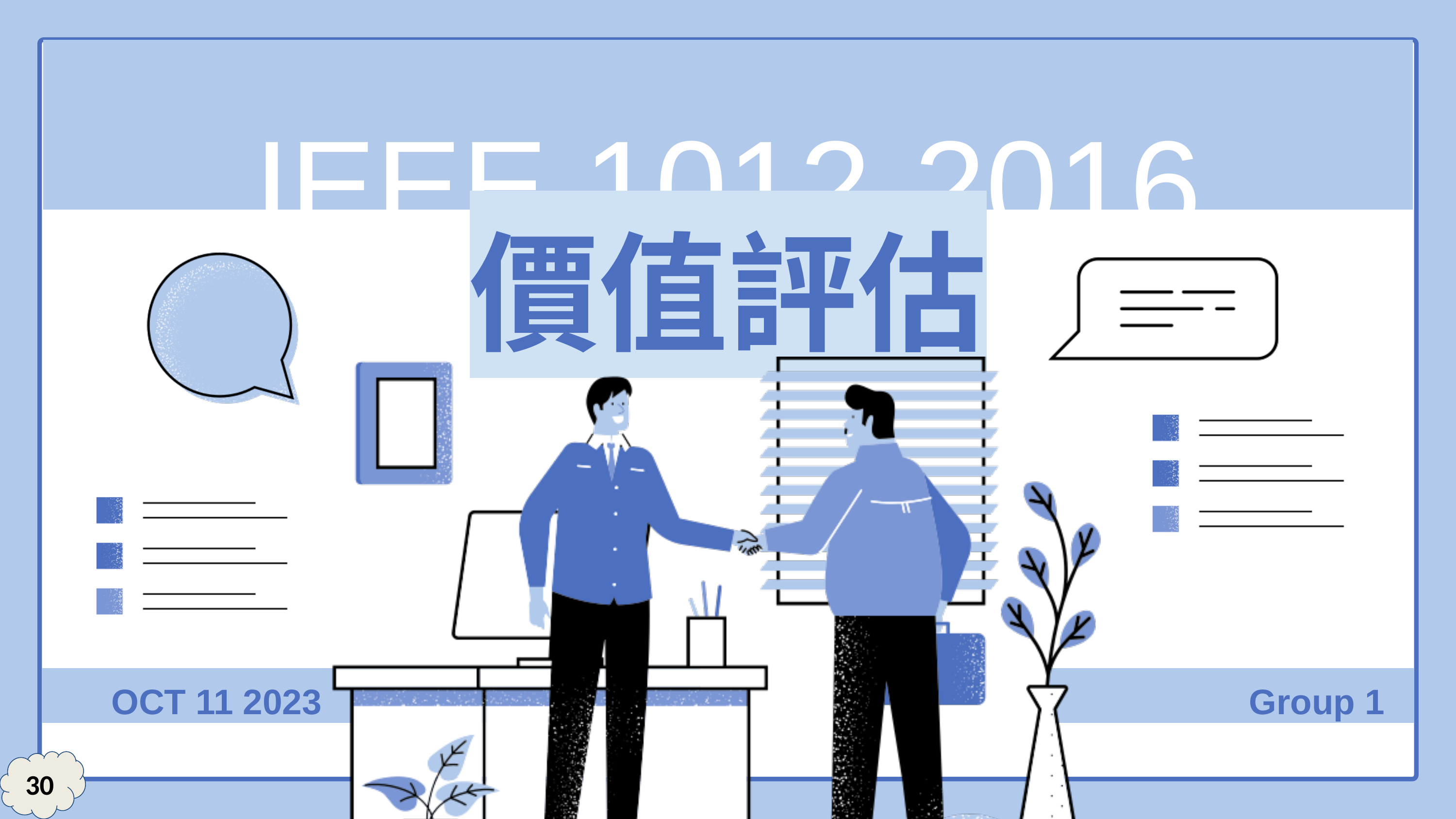

IEEE 1012-2016
價值評估

OCT 11 2023
Group 1
30